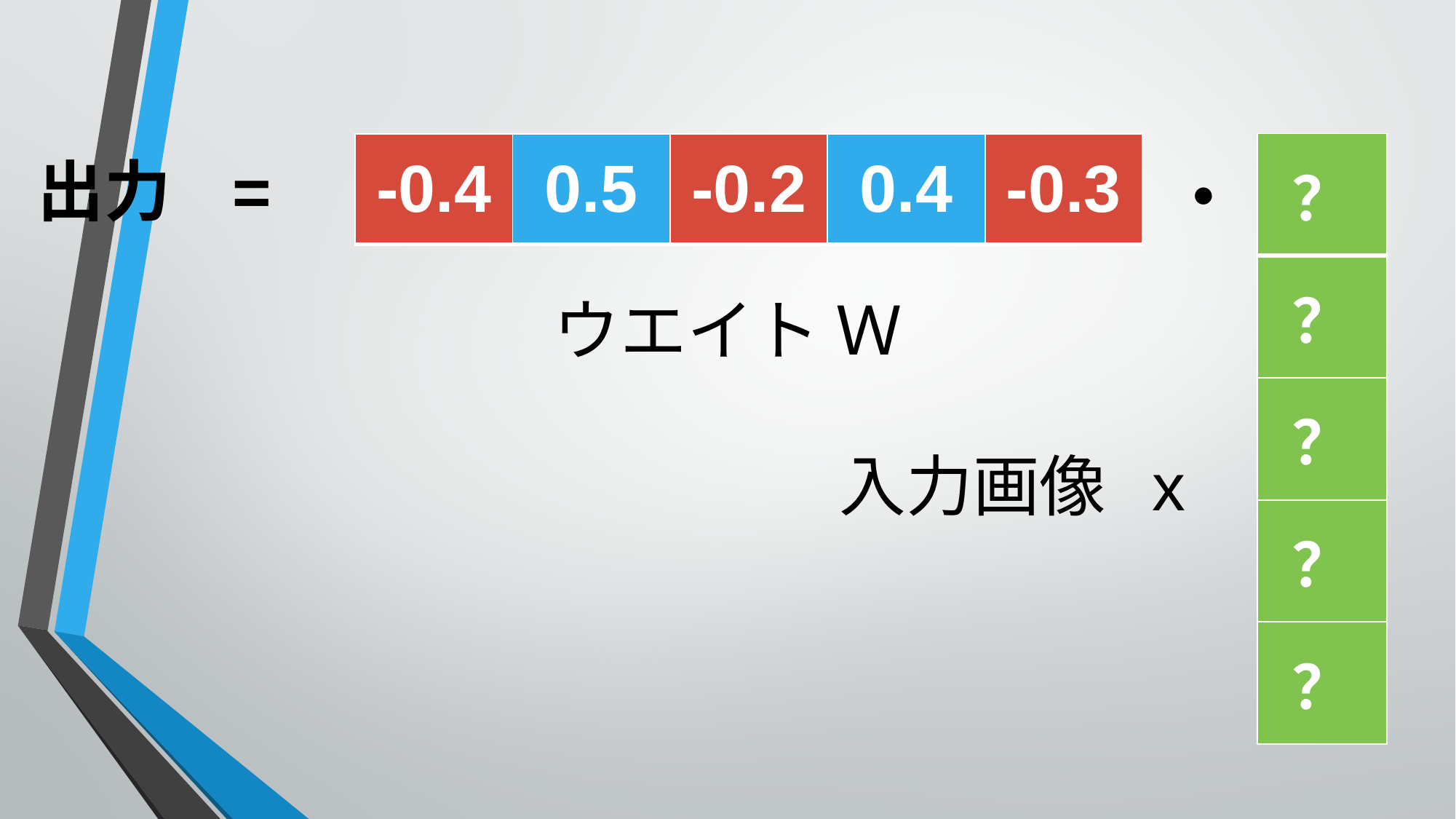

| ？ |
| --- |
| ？ |
| ？ |
| ？ |
| ？ |
| -0.4 | 0.5 | -0.2 | 0.4 | -0.3 |
| --- | --- | --- | --- | --- |
出力   =
・

ウエイト Ｗ
入力画像  x